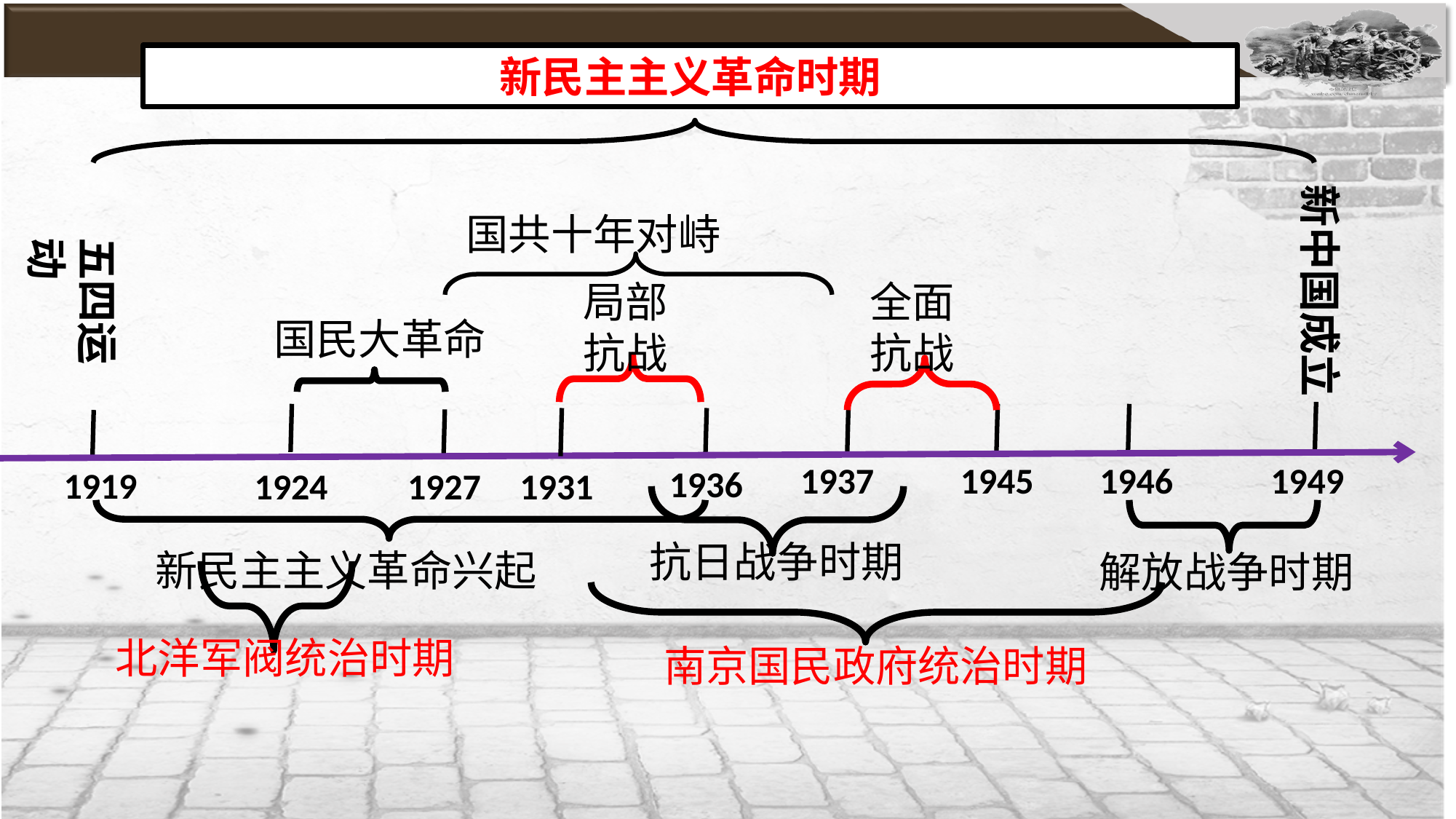

新民主主义革命时期
新中国成立

国共十年对峙

五四运动
局部抗战
全面抗战

 国民大革命

1937
1945
1946
1949
1936
1919
1924
1927
1931

抗日战争时期
新民主主义革命兴起
解放战争时期

北洋军阀统治时期

南京国民政府统治时期